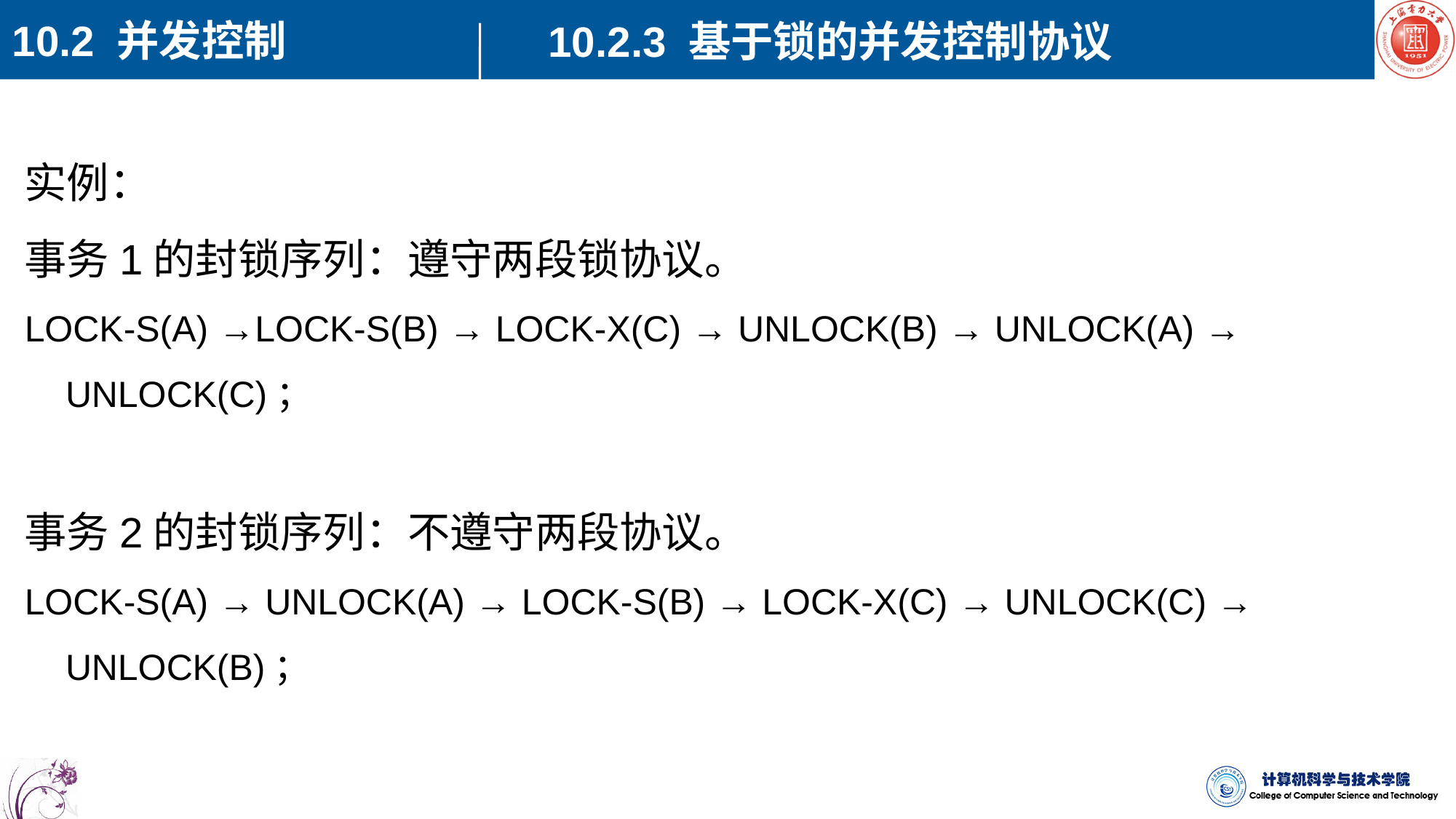

10.2 并发控制
10.2.3 基于锁的并发控制协议

实例：
事务1的封锁序列：遵守两段锁协议。
LOCK-S(A) →LOCK-S(B) → LOCK-X(C) → UNLOCK(B) → UNLOCK(A) → UNLOCK(C)；

事务2的封锁序列：不遵守两段协议。
LOCK-S(A) → UNLOCK(A) → LOCK-S(B) → LOCK-X(C) → UNLOCK(C) → UNLOCK(B)；